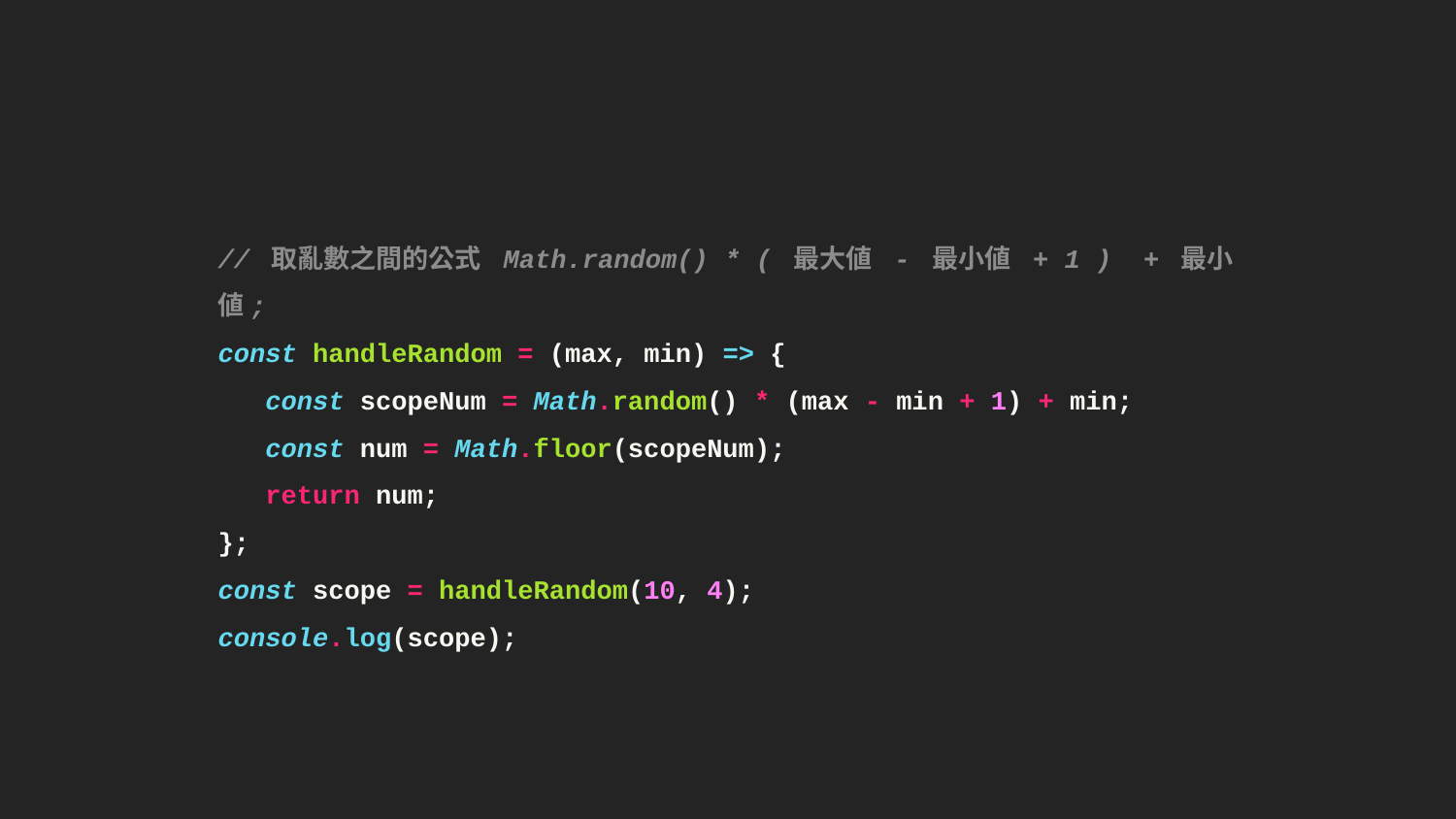

// 取亂數之間的公式 Math.random() * ( 最大値 - 最小値 + 1 )  + 最小値;
const handleRandom = (max, min) => {
   const scopeNum = Math.random() * (max - min + 1) + min;
   const num = Math.floor(scopeNum);
   return num;
};
const scope = handleRandom(10, 4);
console.log(scope);